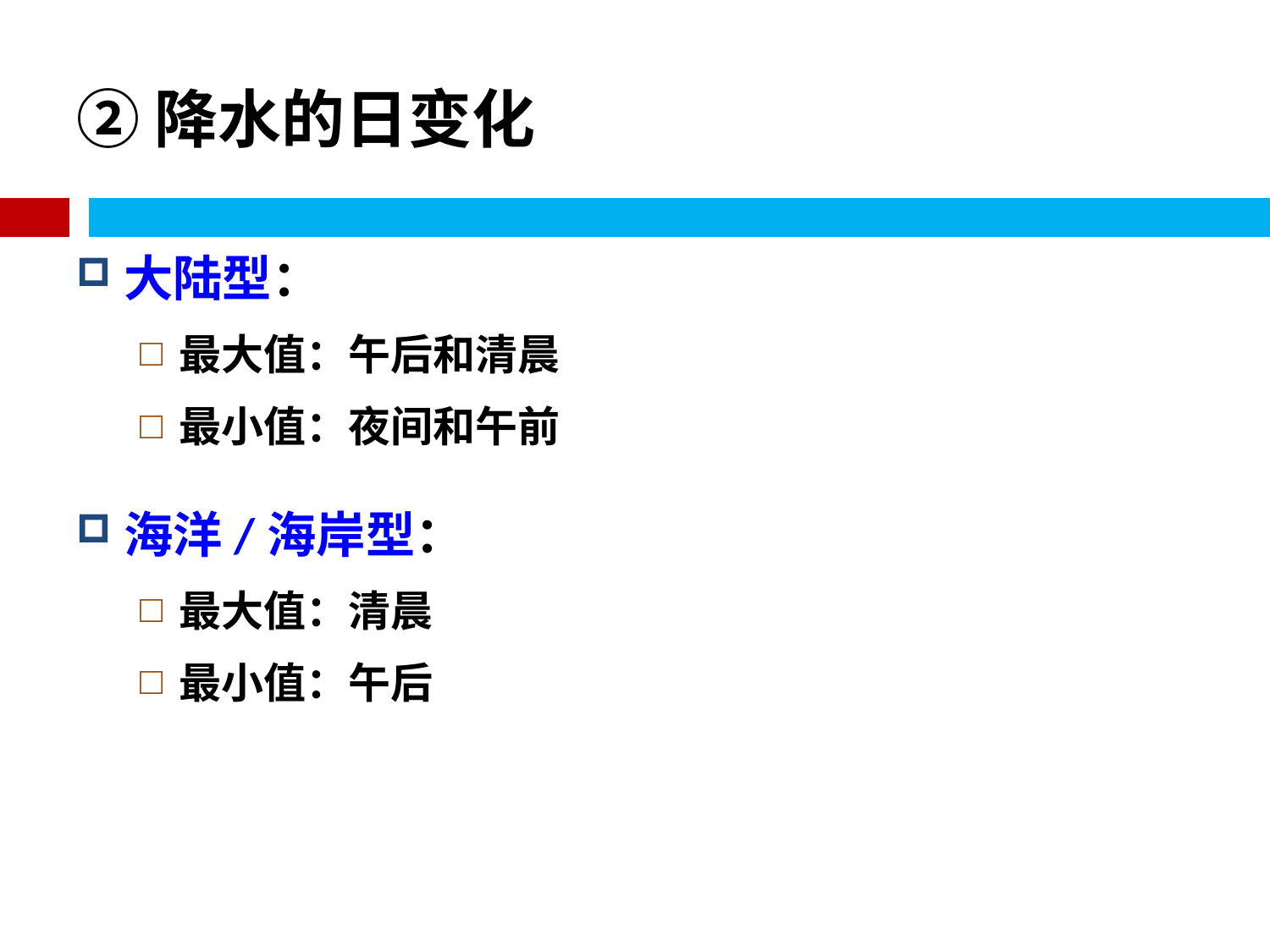

# ②降水的日变化
大陆型：
最大值：午后和清晨
最小值：夜间和午前
海洋/海岸型：
最大值：清晨
最小值：午后